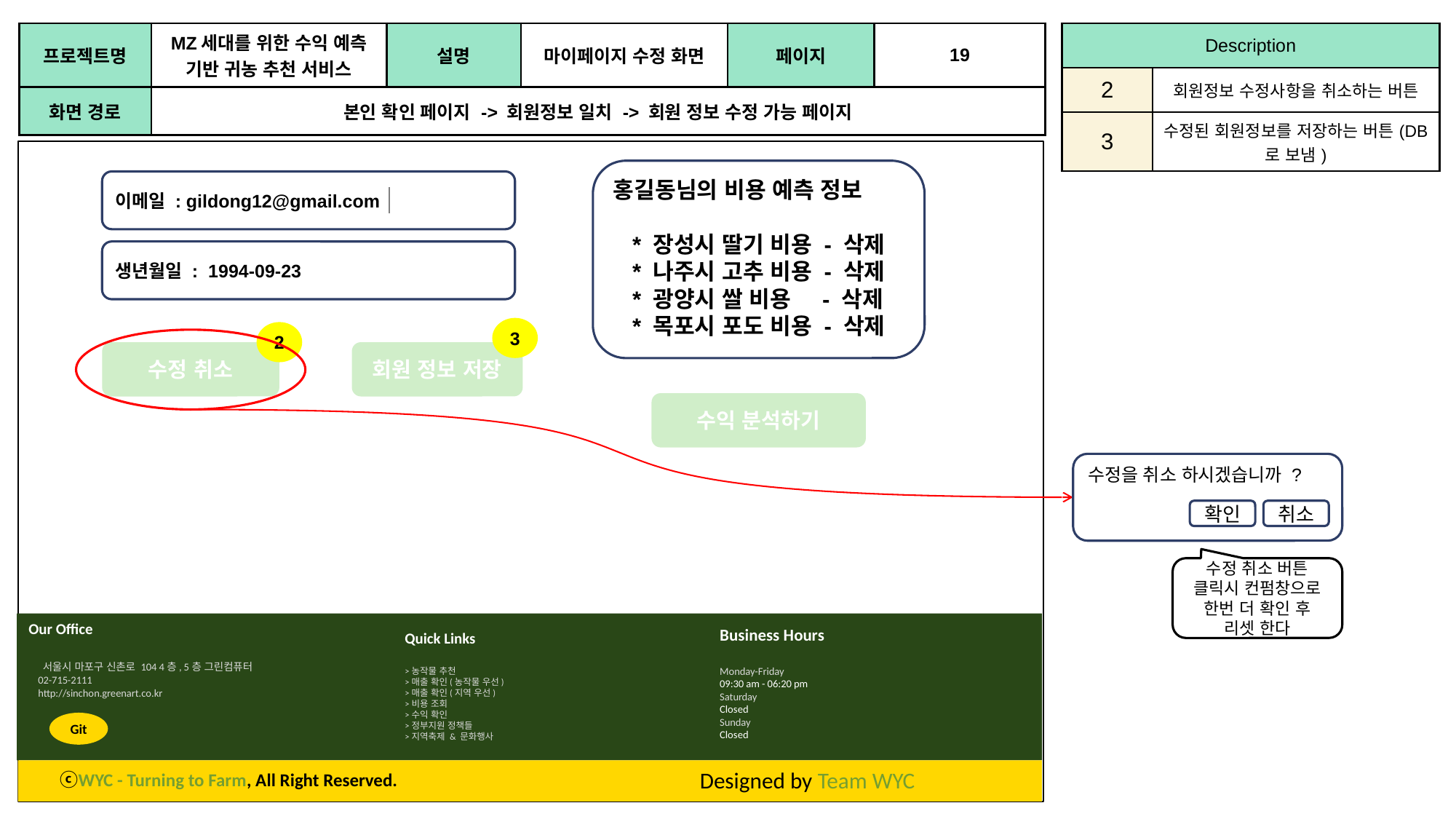

| 프로젝트명 | MZ세대를 위한 수익 예측 기반 귀농 추천 서비스 | 설명 | 마이페이지 수정 화면 | 페이지 | 19 |
| --- | --- | --- | --- | --- | --- |
| 화면 경로 | 본인 확인 페이지 -> 회원정보 일치 -> 회원 정보 수정 가능 페이지 |  |  |  |  |
| Description |  |
| --- | --- |
| 2 | 회원정보 수정사항을 취소하는 버튼 |
| 3 | 수정된 회원정보를 저장하는 버튼(DB로 보냄) |

홍길동님의 비용 예측 정보

   * 장성시 딸기 비용 - 삭제
   * 나주시 고추 비용 - 삭제
   * 광양시 쌀 비용    - 삭제
   * 목포시 포도 비용 - 삭제
이메일 : gildong12@gmail.com
생년월일 :  1994-09-23
3
2

수정 취소
회원 정보 저장
수익 분석하기
수정을 취소 하시겠습니까 ?
확인
취소
수정 취소 버튼 클릭시 컨펌창으로 한번 더 확인 후 리셋 한다

Our Office

    서울시 마포구 신촌로 104 4층, 5층 그린컴퓨터
    02-715-2111
    http://sinchon.greenart.co.kr
Business Hours

Monday-Friday
09:30 am - 06:20 pm
Saturday
Closed
Sunday
Closed
Quick Links

>농작물 추천
>매출 확인(농작물 우선)
>매출 확인(지역 우선)
>비용 조회
>수익 확인
>정부지원 정책들
>지역축제 & 문화행사
Git

Designed by Team WYC
ⓒWYC - Turning to Farm, All Right Reserved.